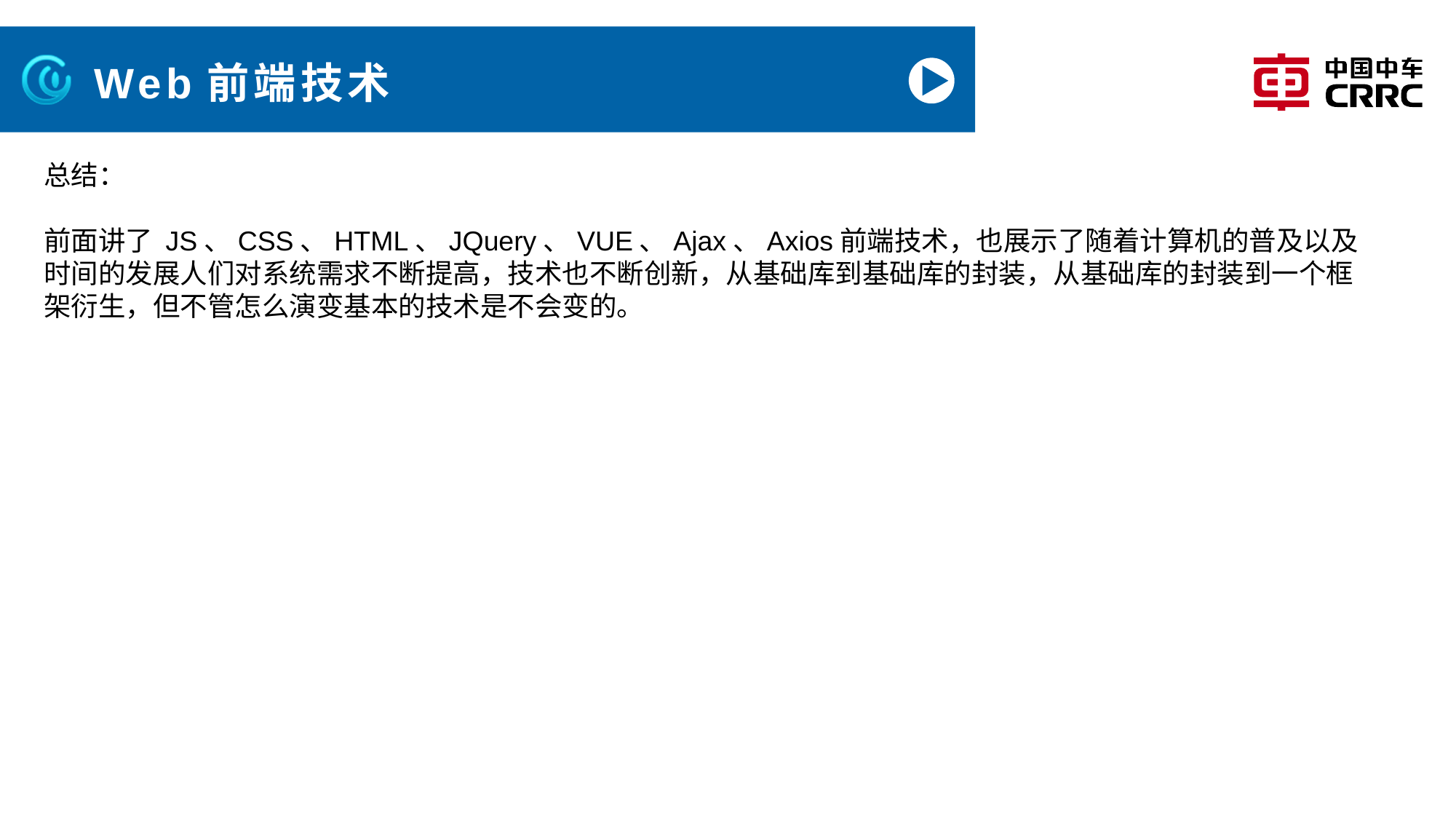

# Web前端技术

总结：

前面讲了 JS、CSS、HTML、JQuery、VUE、Ajax、Axios前端技术，也展示了随着计算机的普及以及时间的发展人们对系统需求不断提高，技术也不断创新，从基础库到基础库的封装，从基础库的封装到一个框架衍生，但不管怎么演变基本的技术是不会变的。
38